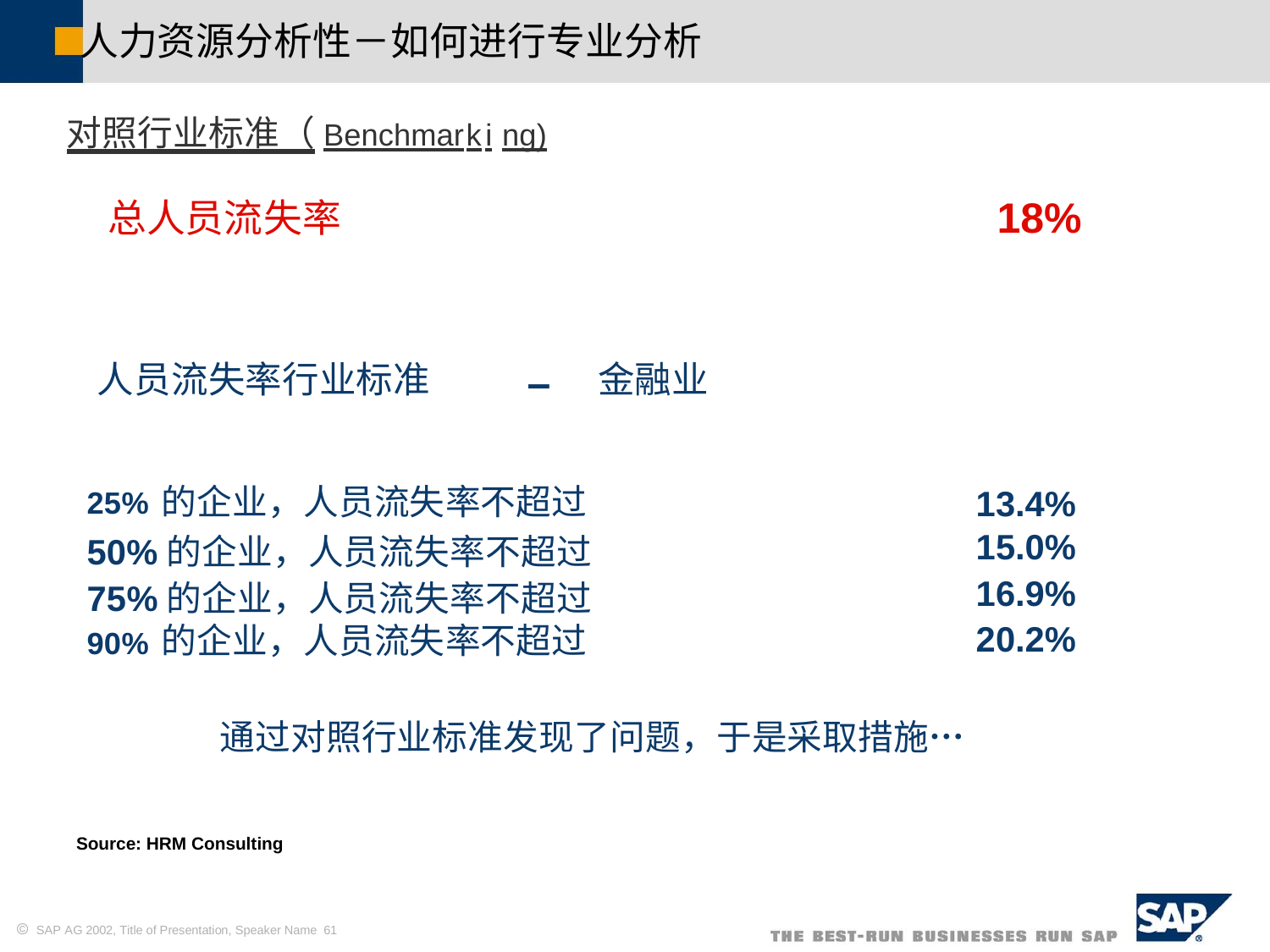

人力资源分析性－如何进行专业分析
对照行业标准（Benchmarking)
18%
总人员流失率
人员流失率行业标准
金融业
–
25%的企业，人员流失率不超过
50%的企业，人员流失率不超过
75%的企业，人员流失率不超过
90%的企业，人员流失率不超过
13.4%
15.0%
16.9%
20.2%
通过对照行业标准发现了问题，于是采取措施…
Source: HRM Consulting
©  SAP AG 2002, Title of Presentation, Speaker Name  61